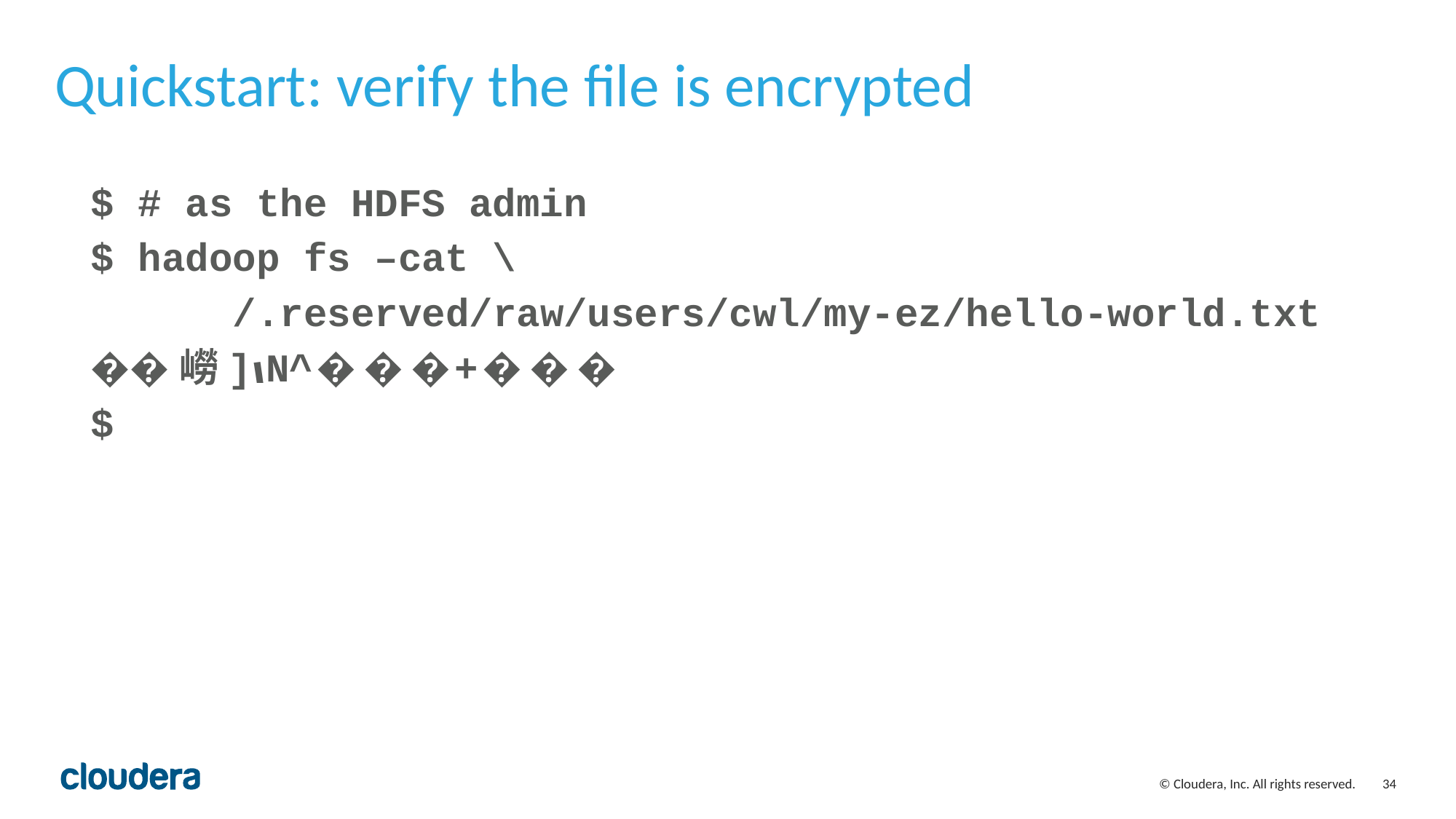

# Quickstart: verify the file is encrypted
$ # as the HDFS admin
$ hadoop fs –cat \
      /.reserved/raw/users/cwl/my-ez/hello-world.txt
��嶗]ܙN^���+���
$